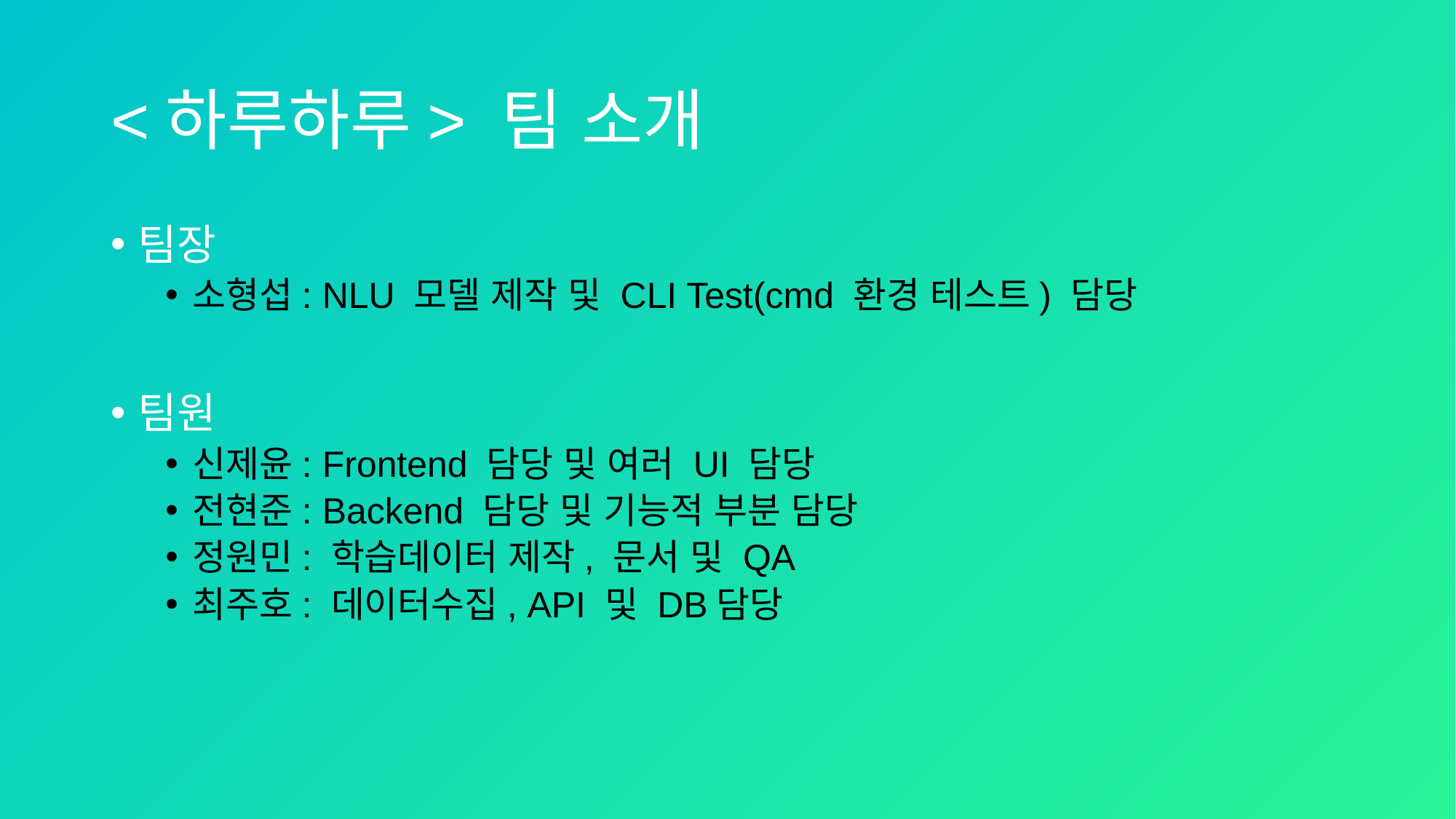

# <하루하루> 팀 소개
팀장
소형섭: NLU 모델 제작 및 CLI Test(cmd 환경 테스트) 담당

팀원
신제윤: Frontend 담당 및 여러 UI 담당
전현준: Backend 담당 및 기능적 부분 담당
정원민: 학습데이터 제작, 문서 및 QA
최주호: 데이터수집, API 및 DB담당